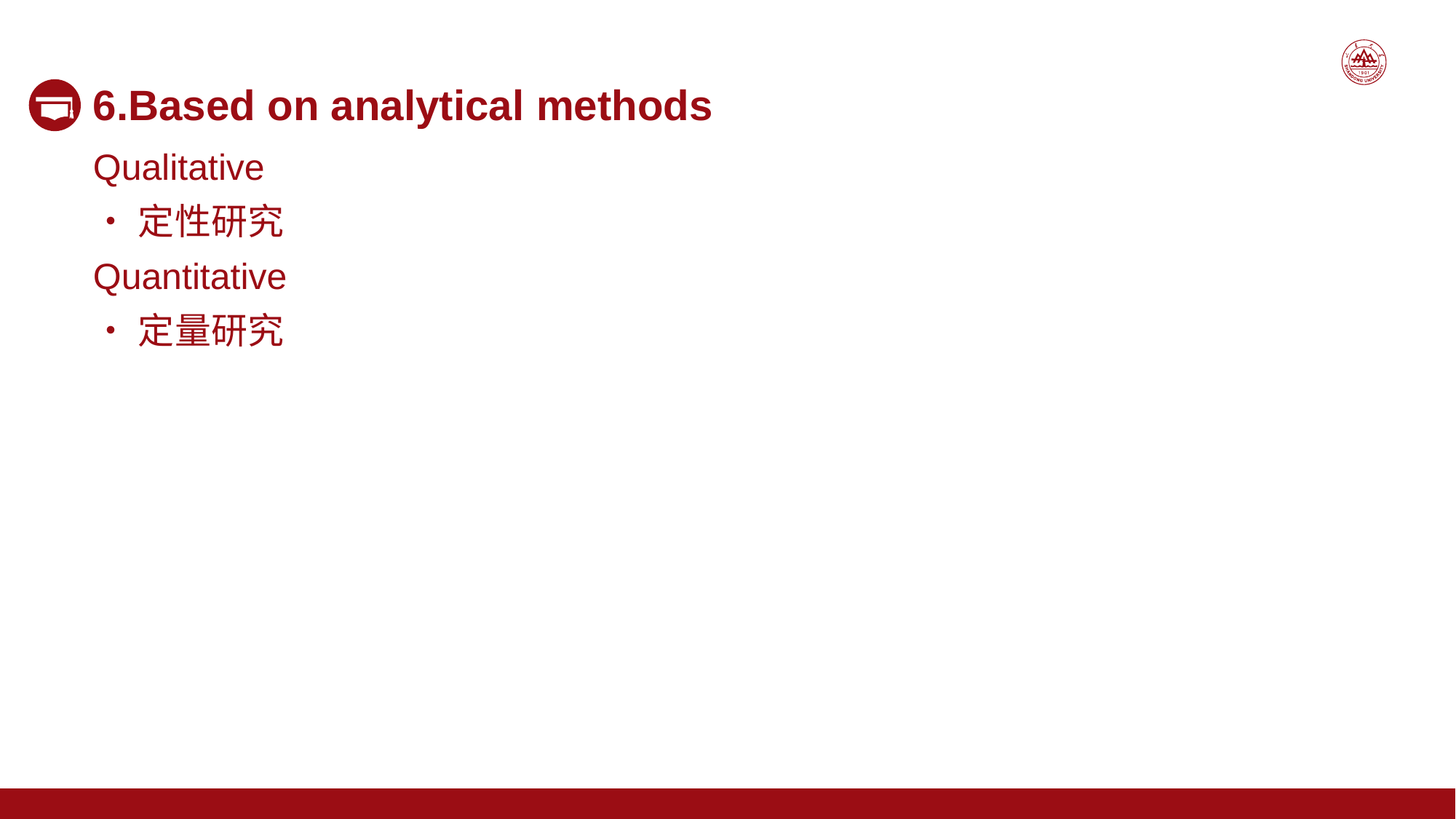

6.Based on analytical methods
Qualitative
•定性研究
Quantitative
•定量研究